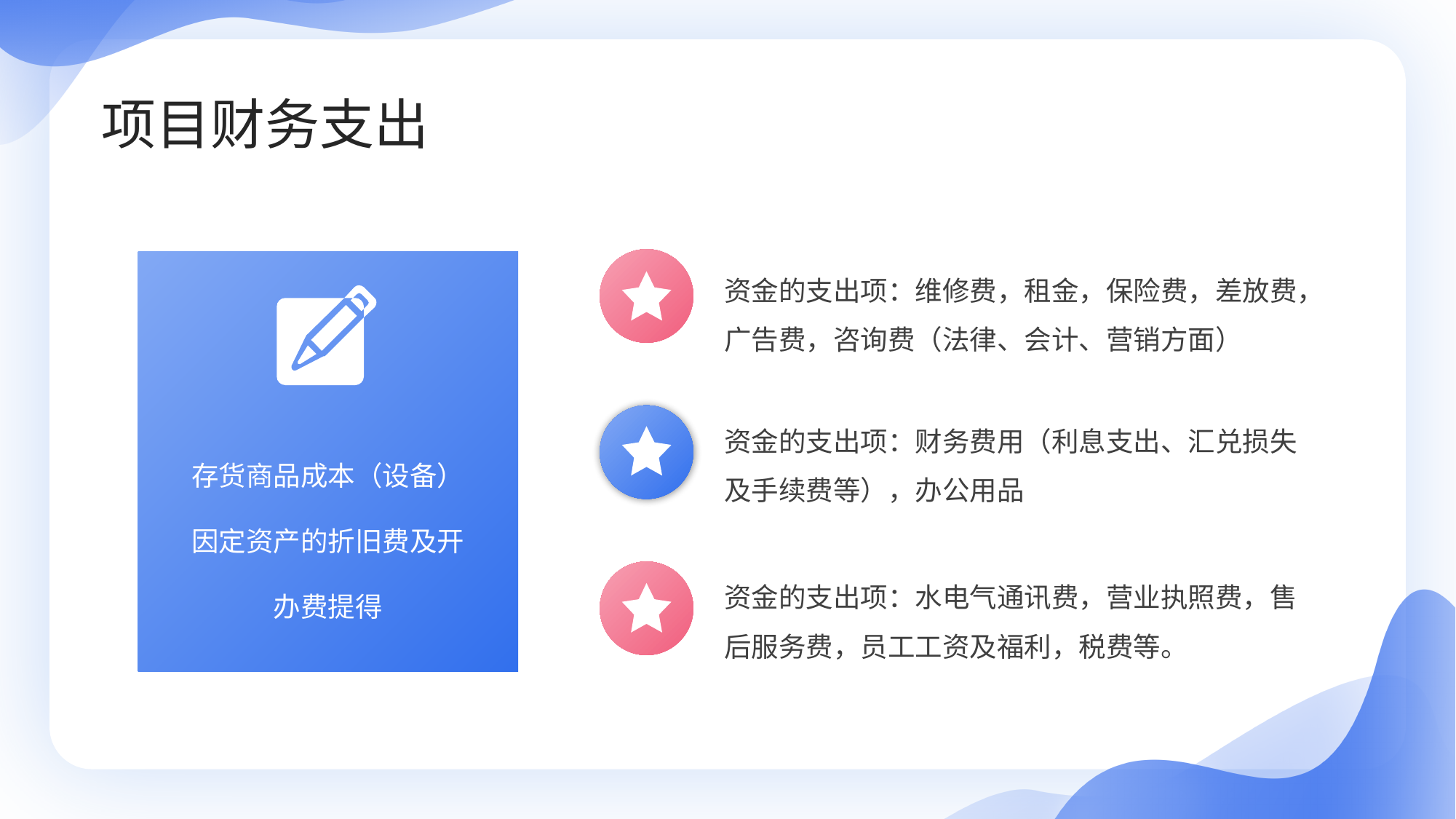

项目财务支出

资金的支出项：维修费，租金，保险费，差放费，广告费，咨询费（法律、会计、营销方面）

资金的支出项：财务费用（利息支出、汇兑损失及手续费等），办公用品

存货商品成本（设备）因定资产的折旧费及开办费提得

资金的支出项：水电气通讯费，营业执照费，售后服务费，员工工资及福利，税费等。